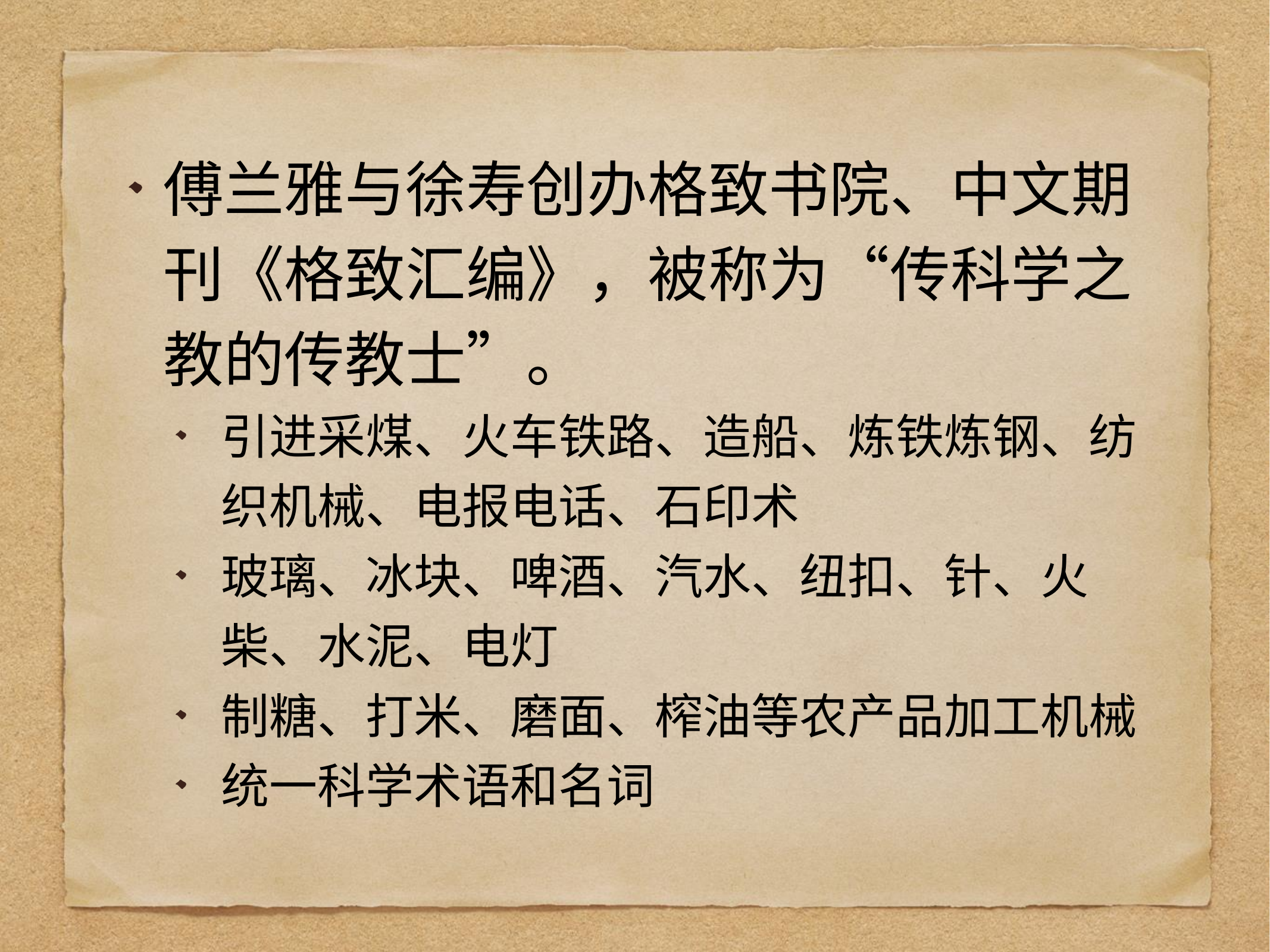

傅兰雅与徐寿创办格致书院、中文期刊《格致汇编》，被称为“传科学之教的传教士”。
引进采煤、火车铁路、造船、炼铁炼钢、纺织机械、电报电话、石印术
玻璃、冰块、啤酒、汽水、纽扣、针、火柴、水泥、电灯
制糖、打米、磨面、榨油等农产品加工机械
统一科学术语和名词